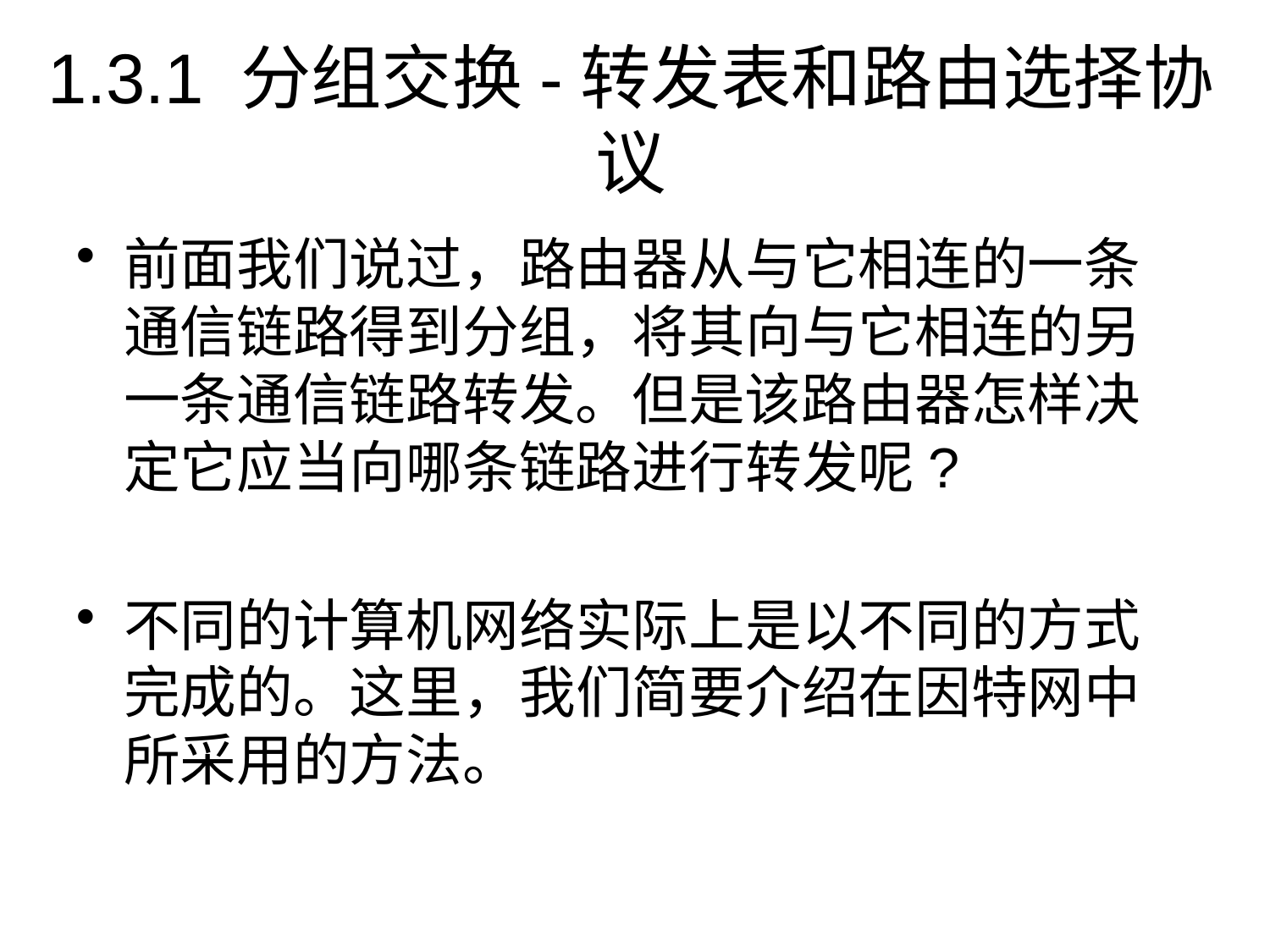

# 1.3.1 分组交换-转发表和路由选择协议
前面我们说过，路由器从与它相连的一条通信链路得到分组，将其向与它相连的另一条通信链路转发。但是该路由器怎样决定它应当向哪条链路进行转发呢?

不同的计算机网络实际上是以不同的方式完成的。这里，我们简要介绍在因特网中所采用的方法。